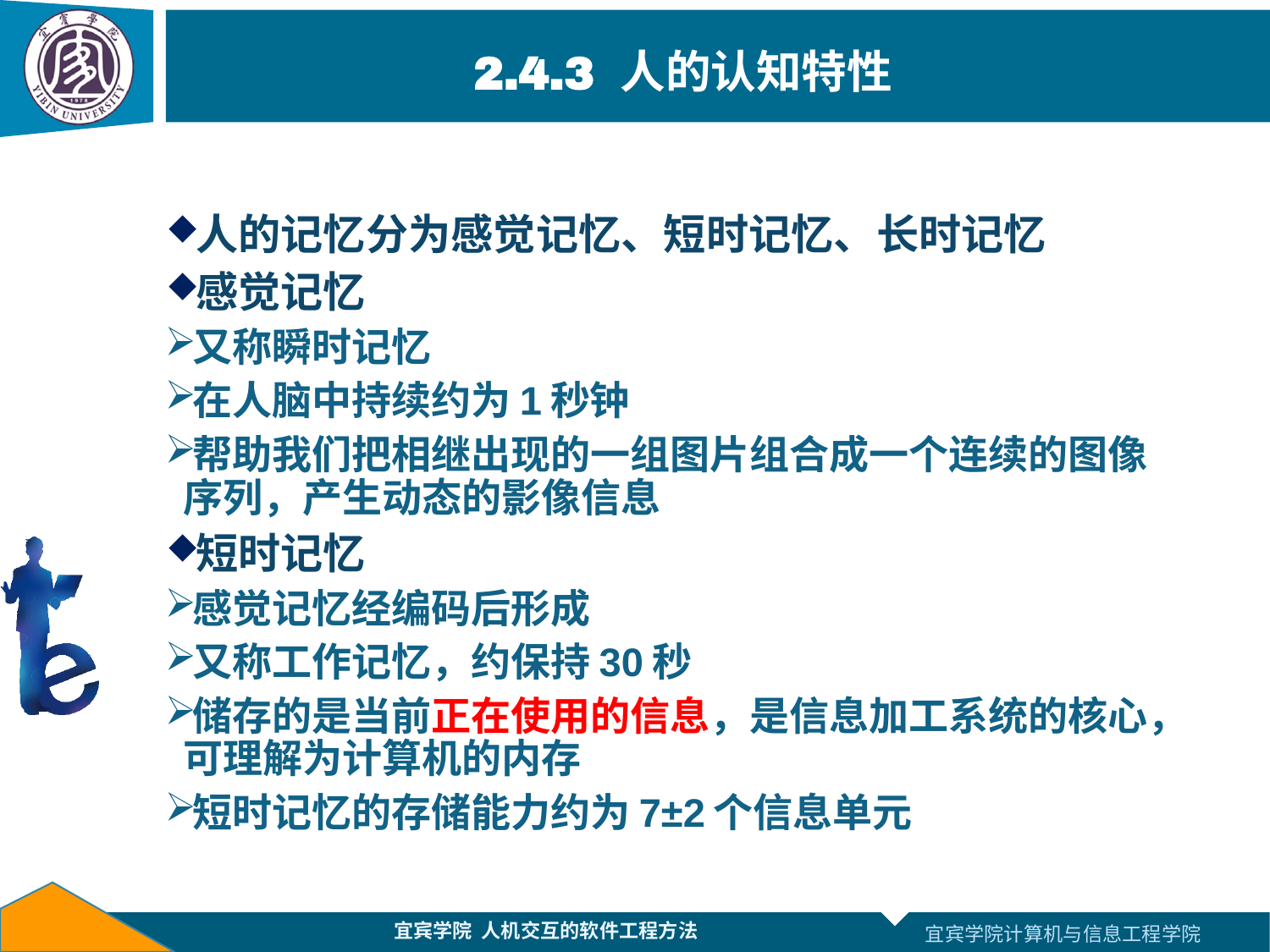

# 2.4.3 人的认知特性
人的记忆分为感觉记忆、短时记忆、长时记忆
感觉记忆
又称瞬时记忆
在人脑中持续约为1秒钟
帮助我们把相继出现的一组图片组合成一个连续的图像序列，产生动态的影像信息
短时记忆
感觉记忆经编码后形成
又称工作记忆，约保持30秒
储存的是当前正在使用的信息，是信息加工系统的核心，可理解为计算机的内存
短时记忆的存储能力约为7±2个信息单元
36
宜宾学院  人机交互的软件工程方法